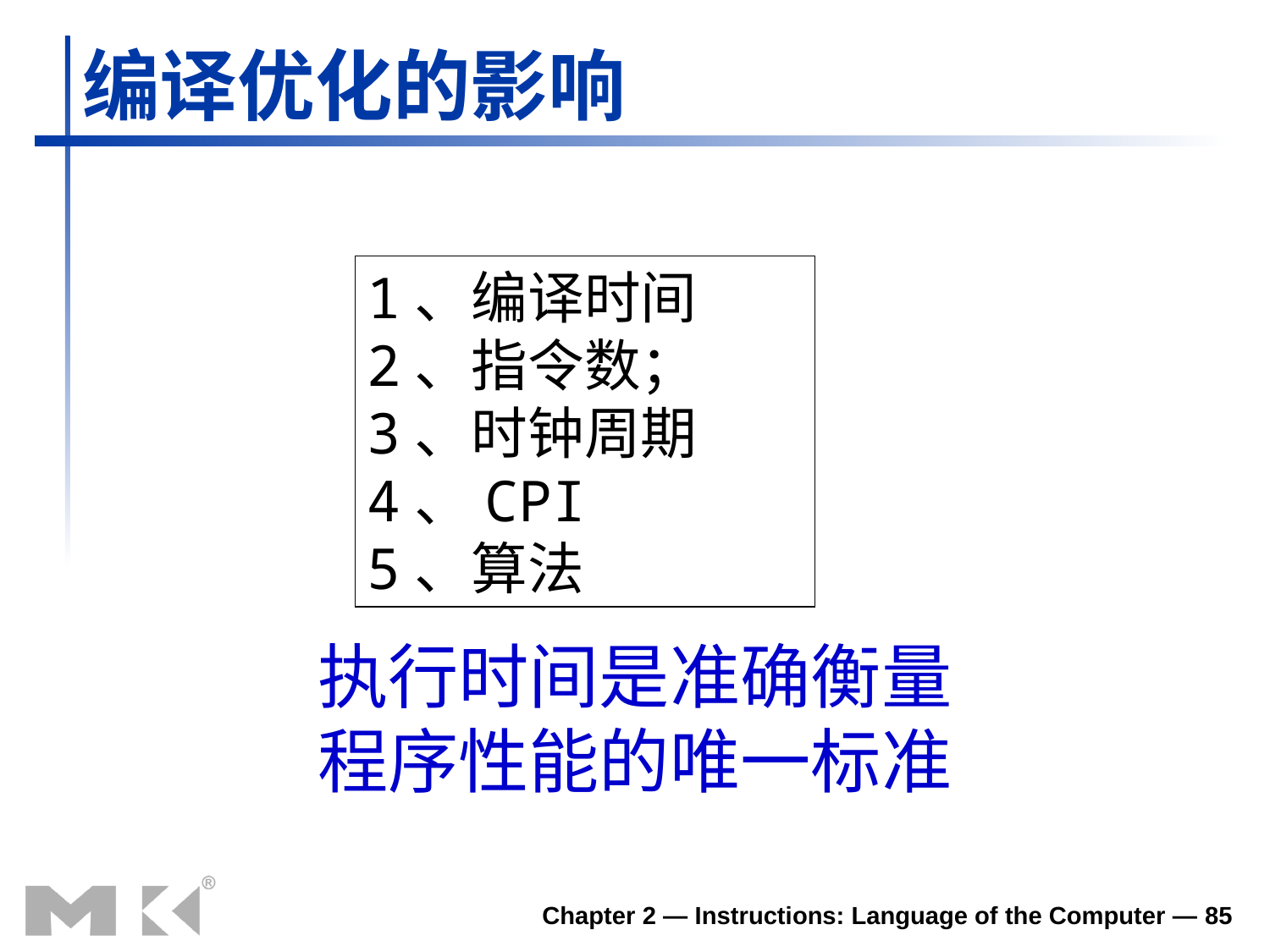

# 编译优化的影响
1、编译时间
2、指令数；
3、时钟周期
4、CPI
5、算法
执行时间是准确衡量程序性能的唯一标准
Chapter 2 — Instructions: Language of the Computer — 85